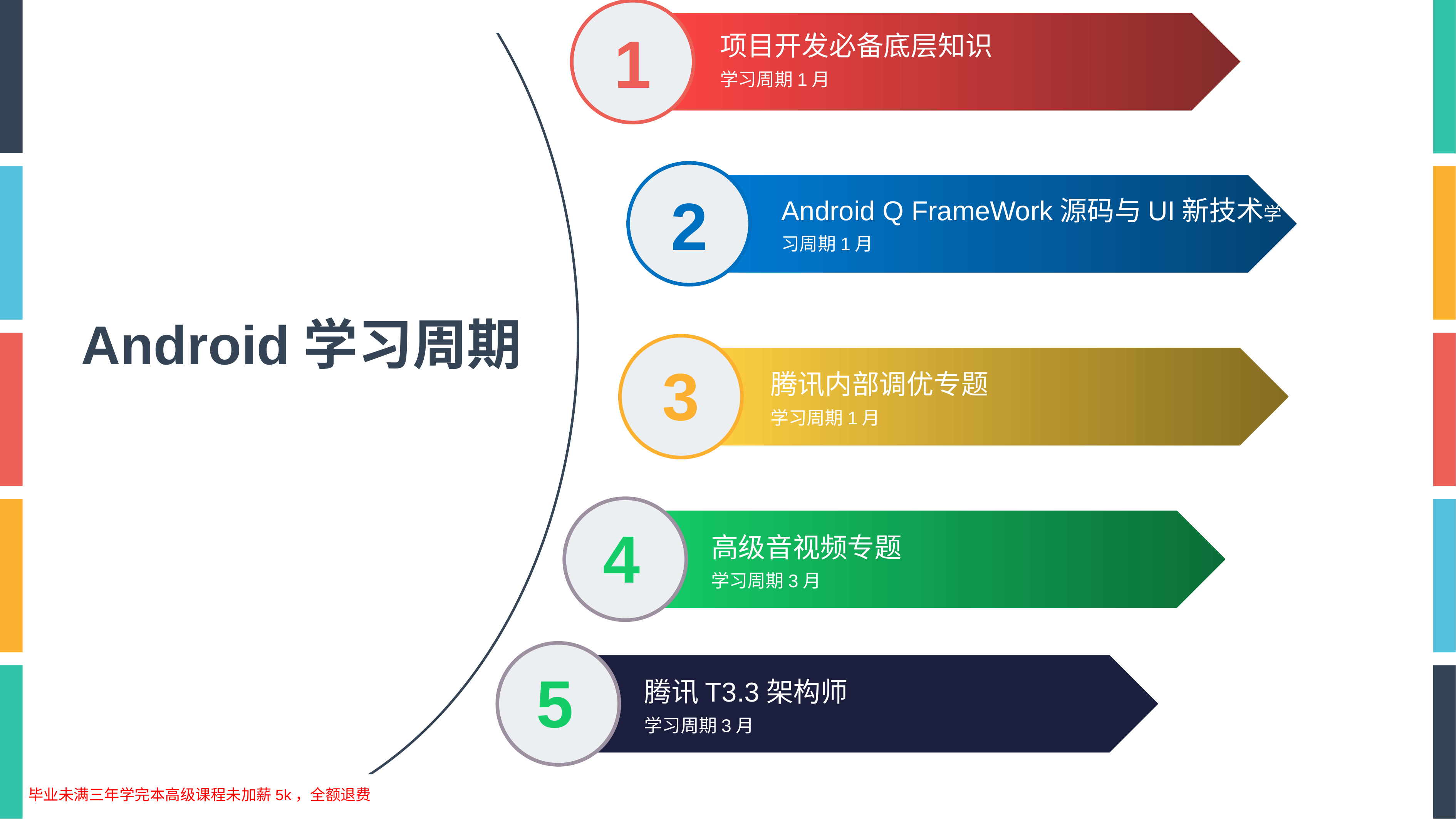

项目开发必备底层知识
学习周期1月
1

2

Android Q FrameWork源码与UI新技术学习周期1月
Android学习周期

3
腾讯内部调优专题
学习周期1月

4
高级音视频专题
学习周期3月

5
腾讯T3.3架构师
学习周期3月

毕业未满三年学完本高级课程未加薪5k，全额退费